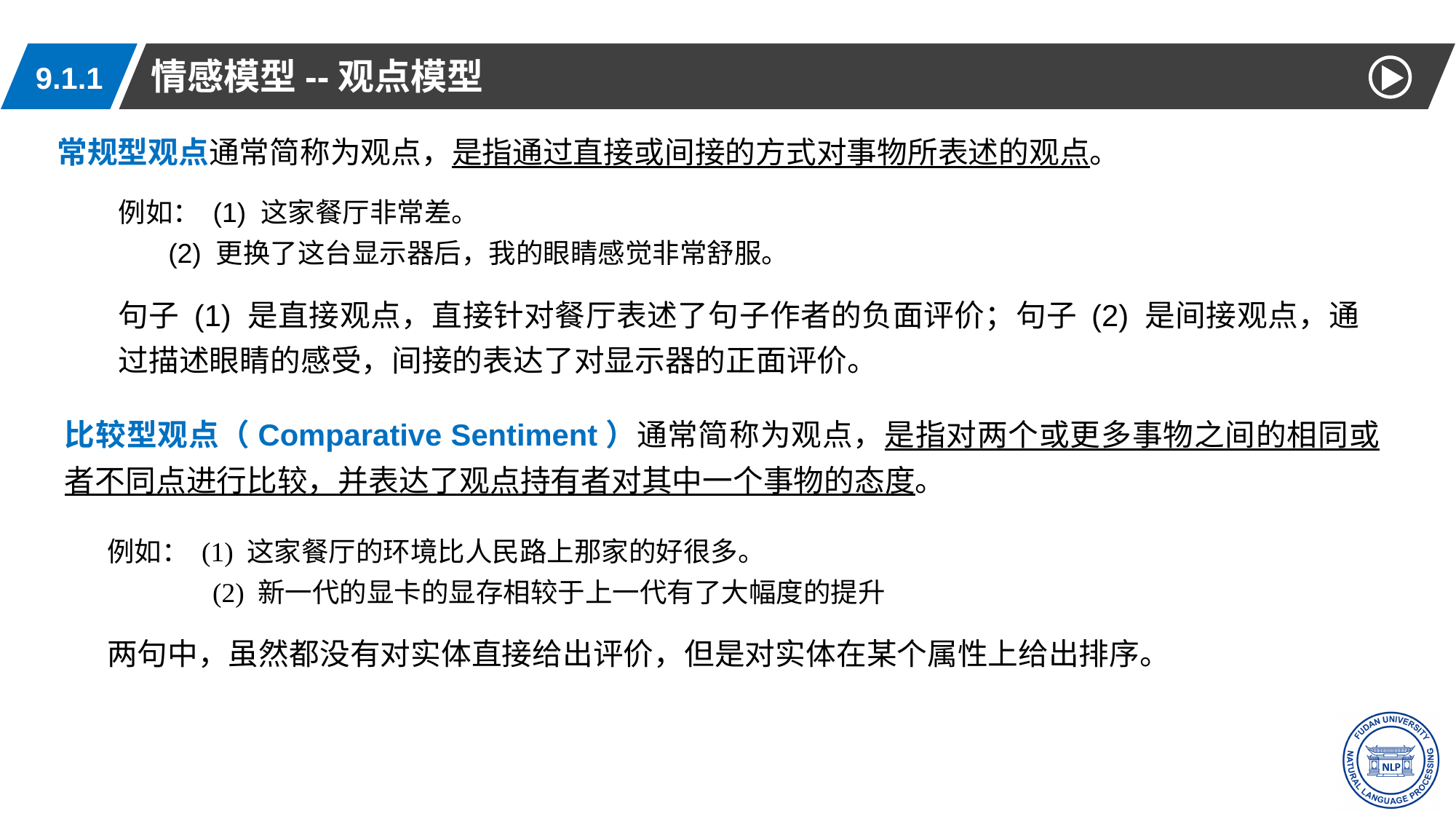

情感模型--观点模型
9.1.1

常规型观点通常简称为观点，是指通过直接或间接的方式对事物所表述的观点。
例如： (1) 这家餐厅非常差。
       (2) 更换了这台显示器后，我的眼睛感觉非常舒服。
句子 (1) 是直接观点，直接针对餐厅表述了句子作者的负面评价；句子 (2) 是间接观点，通过描述眼睛的感受，间接的表达了对显示器的正面评价。
比较型观点（Comparative Sentiment）通常简称为观点，是指对两个或更多事物之间的相同或者不同点进行比较，并表达了观点持有者对其中一个事物的态度。
例如： (1) 这家餐厅的环境比人民路上那家的好很多。
                (2) 新一代的显卡的显存相较于上一代有了大幅度的提升
两句中，虽然都没有对实体直接给出评价，但是对实体在某个属性上给出排序。
8